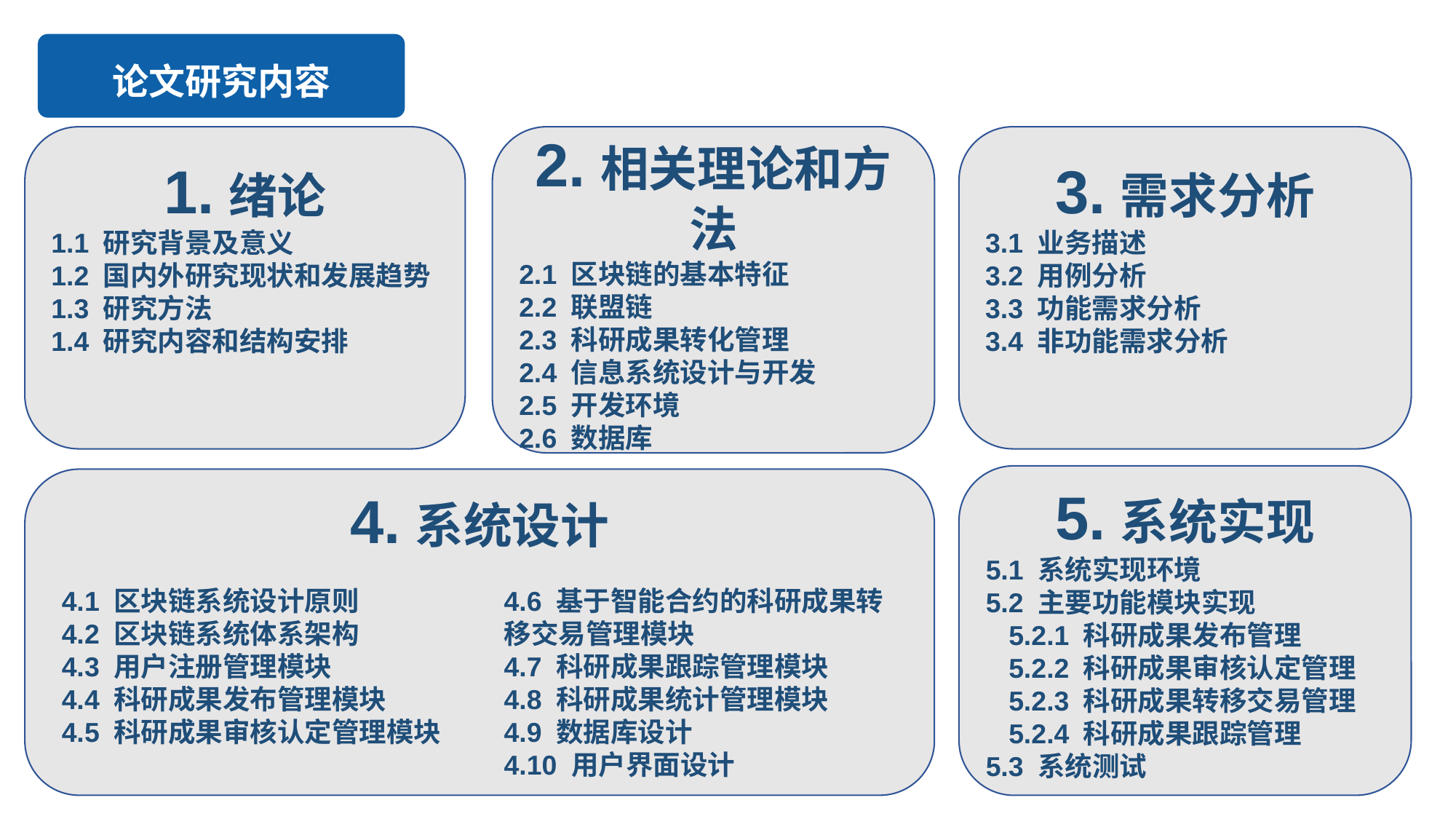

论文研究内容
1.绪论
1.1 研究背景及意义
1.2 国内外研究现状和发展趋势
1.3 研究方法
1.4 研究内容和结构安排

2.相关理论和方法
2.1 区块链的基本特征
2.2 联盟链
2.3 科研成果转化管理
2.4 信息系统设计与开发
2.5 开发环境
2.6 数据库
3.需求分析
3.1 业务描述
3.2 用例分析
3.3 功能需求分析
3.4 非功能需求分析

5.系统实现
5.1 系统实现环境
5.2 主要功能模块实现
   5.2.1 科研成果发布管理
   5.2.2 科研成果审核认定管理
   5.2.3 科研成果转移交易管理
   5.2.4 科研成果跟踪管理
5.3 系统测试
4.系统设计

4.1 区块链系统设计原则
4.2 区块链系统体系架构
4.3 用户注册管理模块
4.4 科研成果发布管理模块
4.5 科研成果审核认定管理模块

4.6 基于智能合约的科研成果转移交易管理模块
4.7 科研成果跟踪管理模块
4.8 科研成果统计管理模块
4.9 数据库设计
4.10 用户界面设计